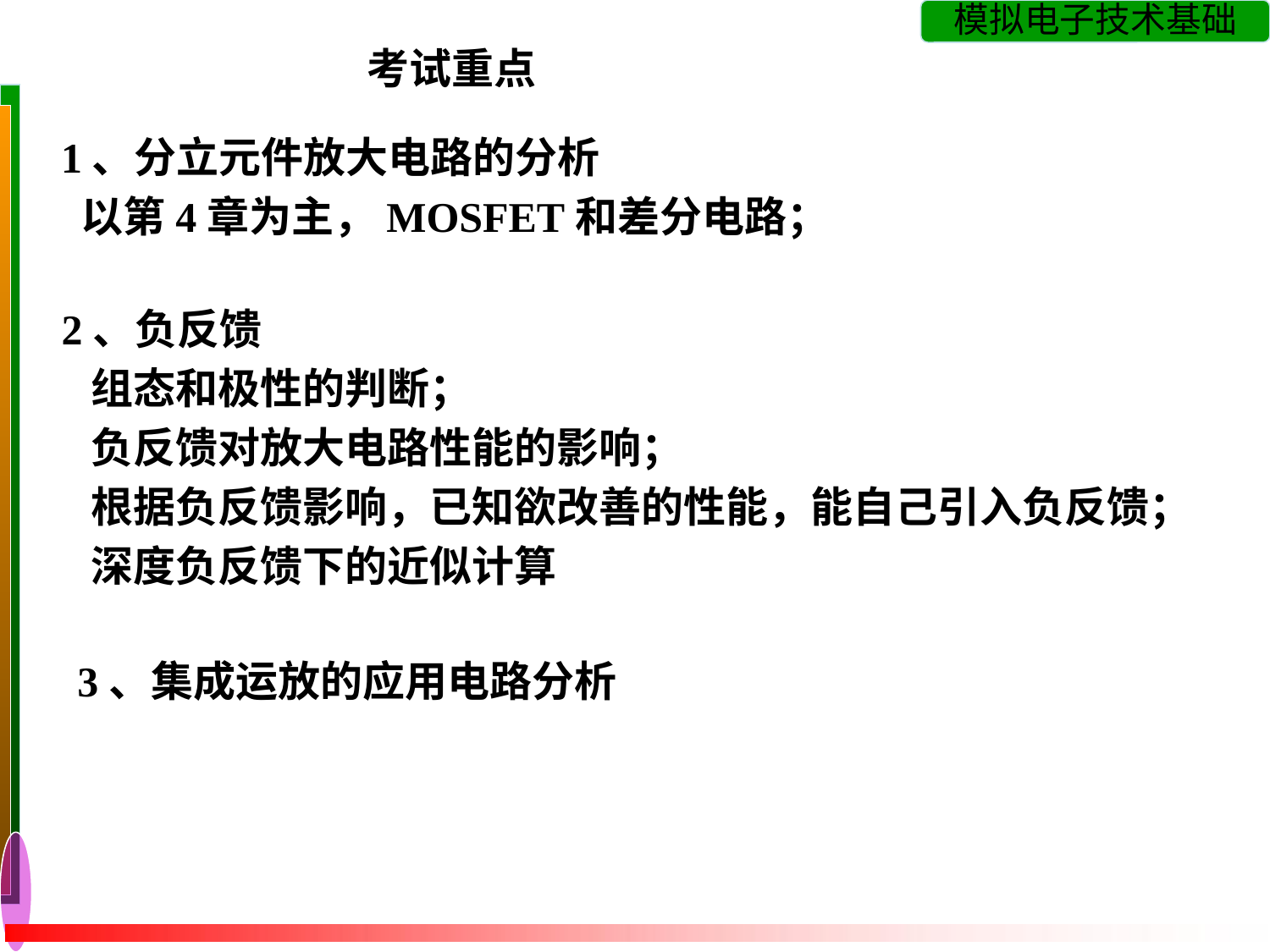

考试重点
1、分立元件放大电路的分析
 以第4章为主，MOSFET和差分电路；
2、负反馈
  组态和极性的判断；
  负反馈对放大电路性能的影响；
  根据负反馈影响，已知欲改善的性能，能自己引入负反馈；
  深度负反馈下的近似计算
3、集成运放的应用电路分析